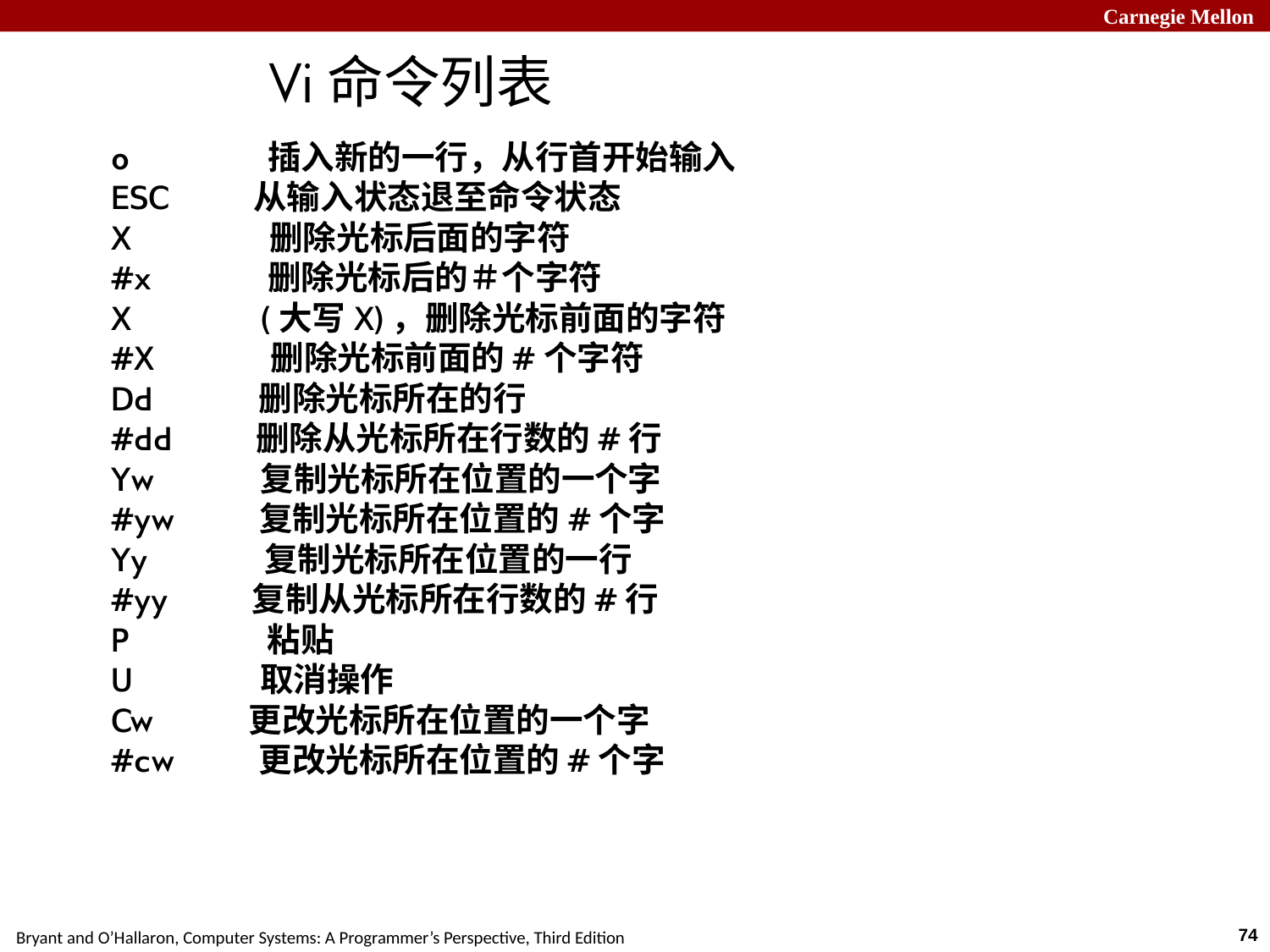

Vi命令列表
o            插入新的一行，从行首开始输入
ESC       从输入状态退至命令状态
X            删除光标后面的字符
#x          删除光标后的＃个字符
X            (大写X)，删除光标前面的字符
#X          删除光标前面的#个字符
Dd         删除光标所在的行
#dd       删除从光标所在行数的#行
Yw         复制光标所在位置的一个字
#yw       复制光标所在位置的#个字
Yy          复制光标所在位置的一行
#yy       复制从光标所在行数的#行
P            粘贴
U           取消操作
Cw        更改光标所在位置的一个字
#cw       更改光标所在位置的#个字